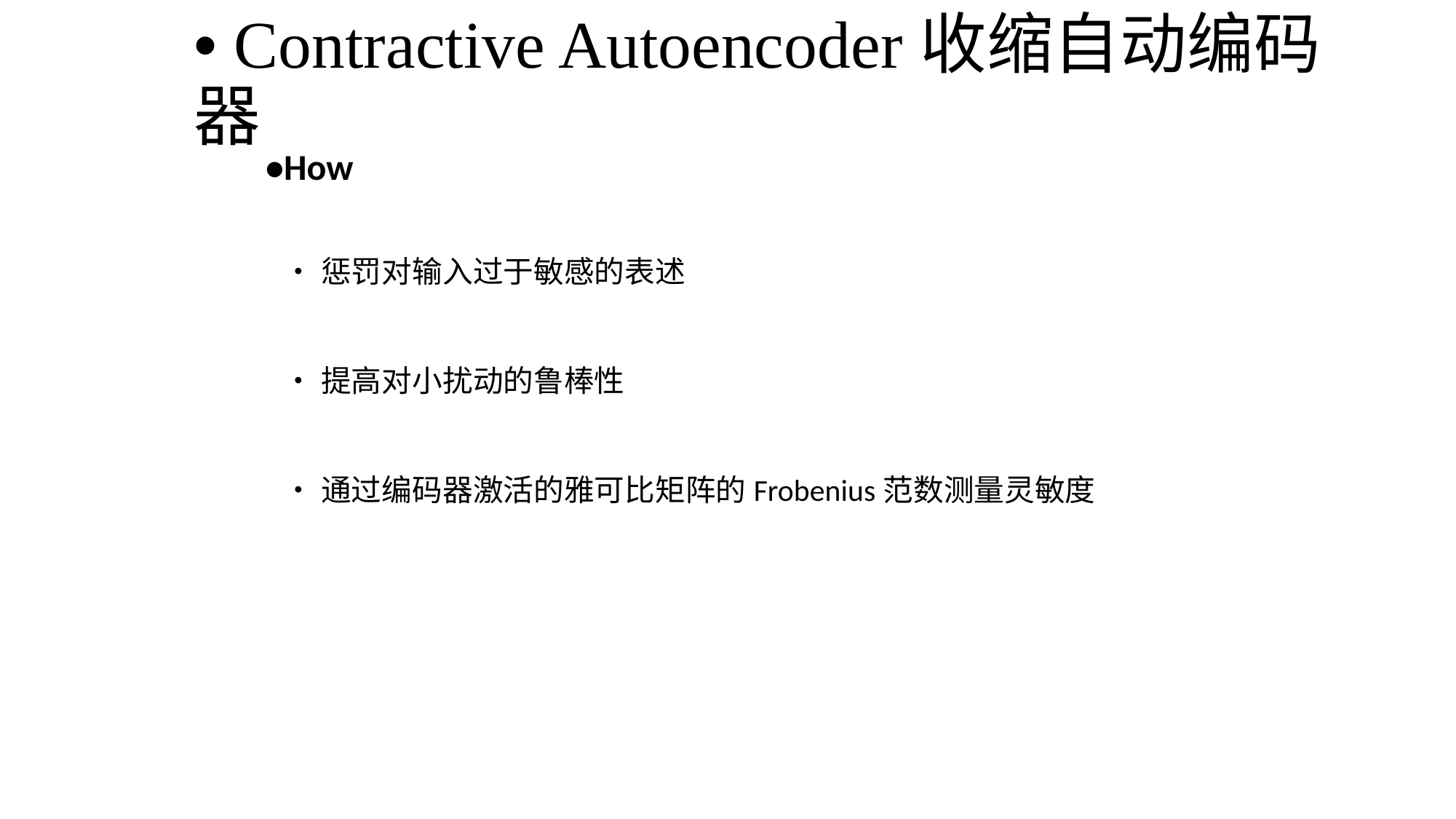

# • Contractive Autoencoder收缩自动编码器
•How
•惩罚对输入过于敏感的表述

•提高对小扰动的鲁棒性

•通过编码器激活的雅可比矩阵的Frobenius范数测量灵敏度